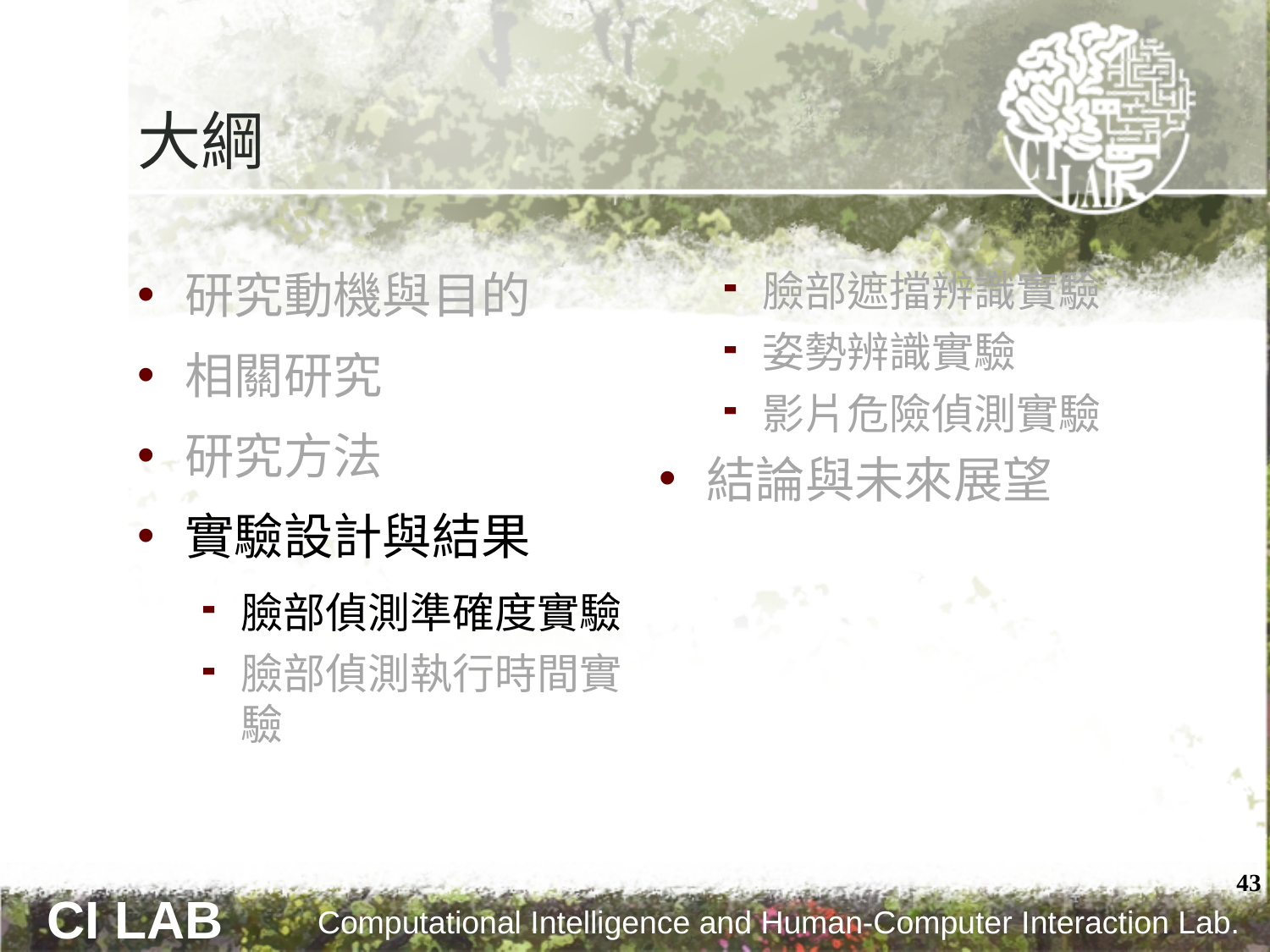

# 大綱
研究動機與目的
相關研究
研究方法
實驗設計與結果
臉部偵測準確度實驗
臉部偵測執行時間實驗
臉部遮擋辨識實驗
姿勢辨識實驗
影片危險偵測實驗
結論與未來展望
43